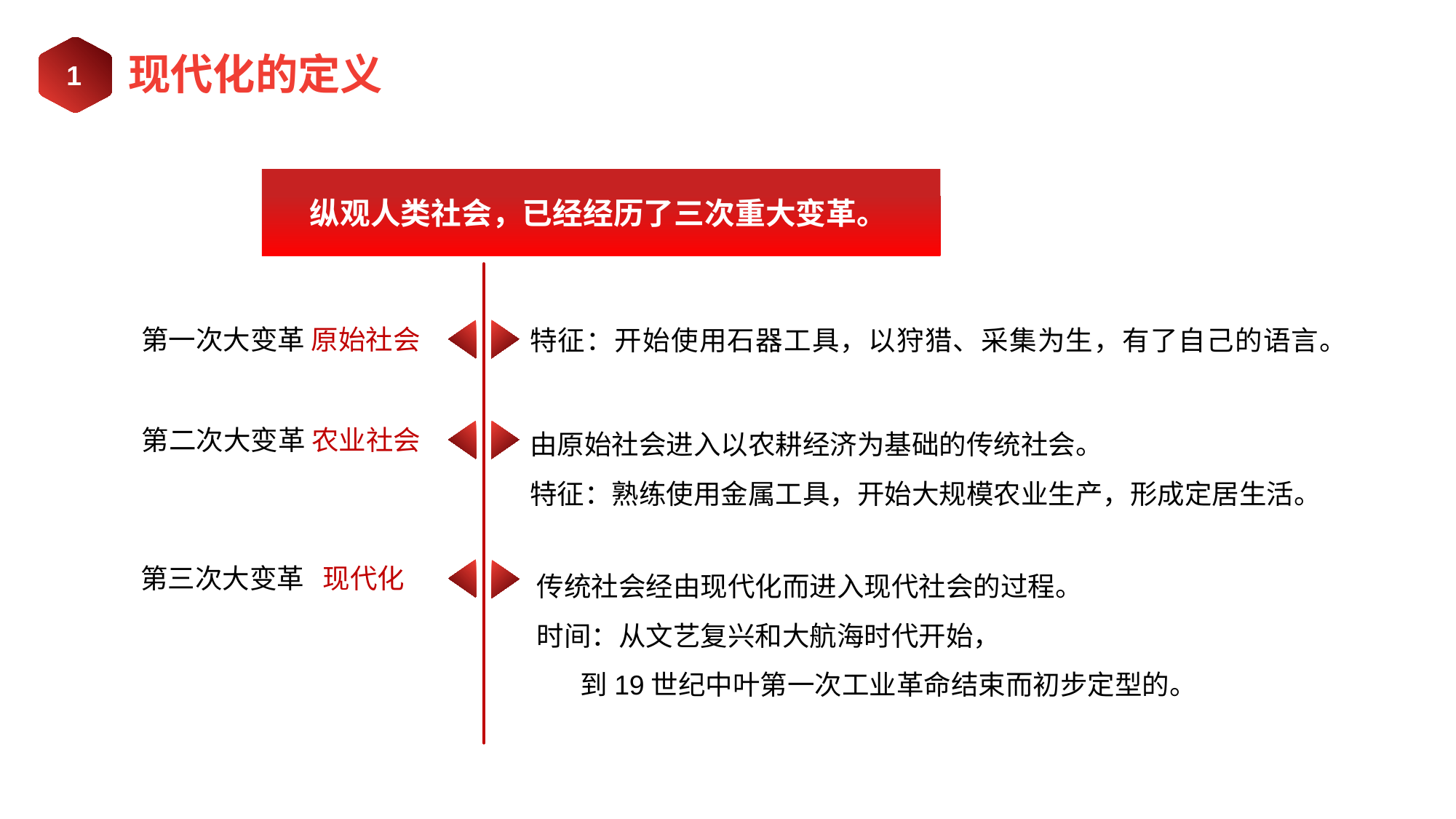

1
现代化的定义

纵观人类社会，已经经历了三次重大变革。
第一次大变革 原始社会
特征：开始使用石器工具，以狩猎、采集为生，有了自己的语言。

由原始社会进入以农耕经济为基础的传统社会。
特征：熟练使用金属工具，开始大规模农业生产，形成定居生活。
第二次大变革 农业社会

传统社会经由现代化而进入现代社会的过程。
时间：从文艺复兴和大航海时代开始，
      到19世纪中叶第一次工业革命结束而初步定型的。
第三次大变革   现代化